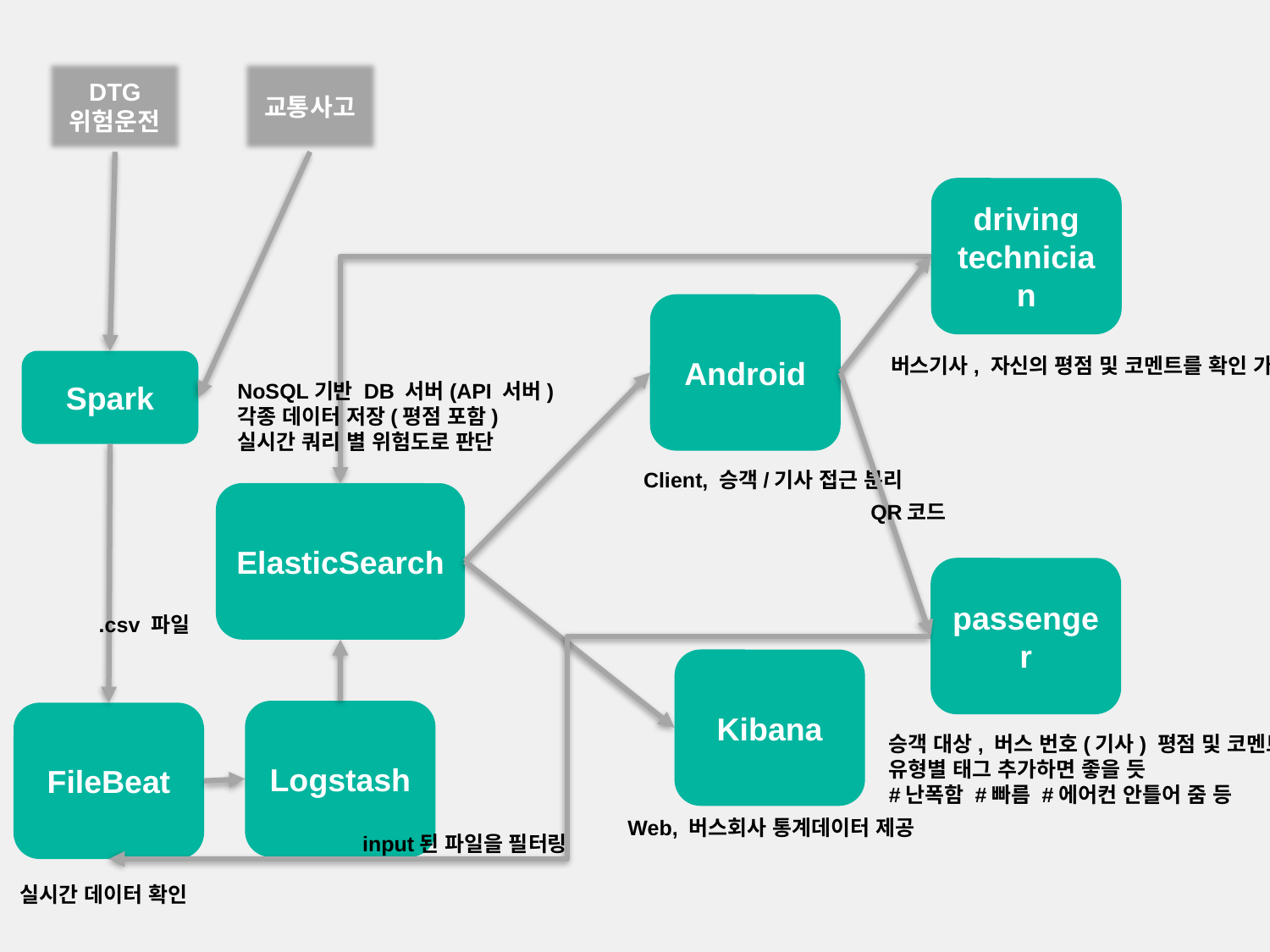

DTG
위험운전
교통사고
driving technician
Android
버스기사, 자신의 평점 및 코멘트를 확인 가능
Spark
NoSQL기반 DB 서버(API 서버)
각종 데이터 저장(평점 포함)
실시간 쿼리 별 위험도로 판단
Client, 승객/기사 접근 분리
ElasticSearch
QR코드
passenger
.csv 파일
Kibana
Logstash
FileBeat
승객 대상, 버스 번호(기사) 평점 및 코멘트 가능
유형별 태그 추가하면 좋을 듯
#난폭함 #빠름 #에어컨 안틀어 줌 등
Web, 버스회사 통계데이터 제공
input된 파일을 필터링
실시간 데이터 확인